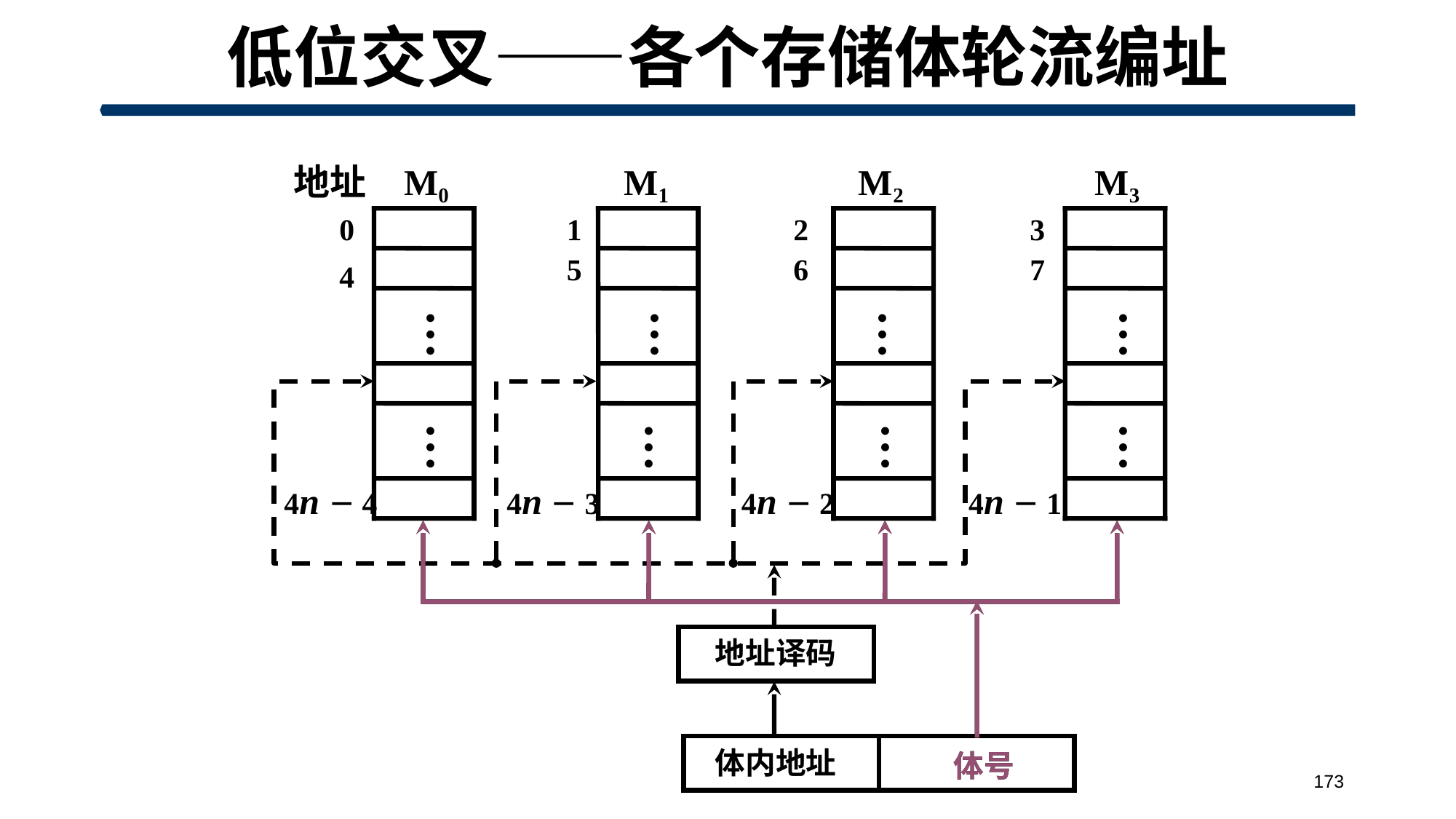

# 低位交叉——各个存储体轮流编址
地址
M0
M1
M2
M3
0
1
2
3

…

…

…

…

…

…

…

…

5
6
7
4

4n－4
4n－3
4n－2
4n－1

地址译码

    体号

体内地址

    体号
173